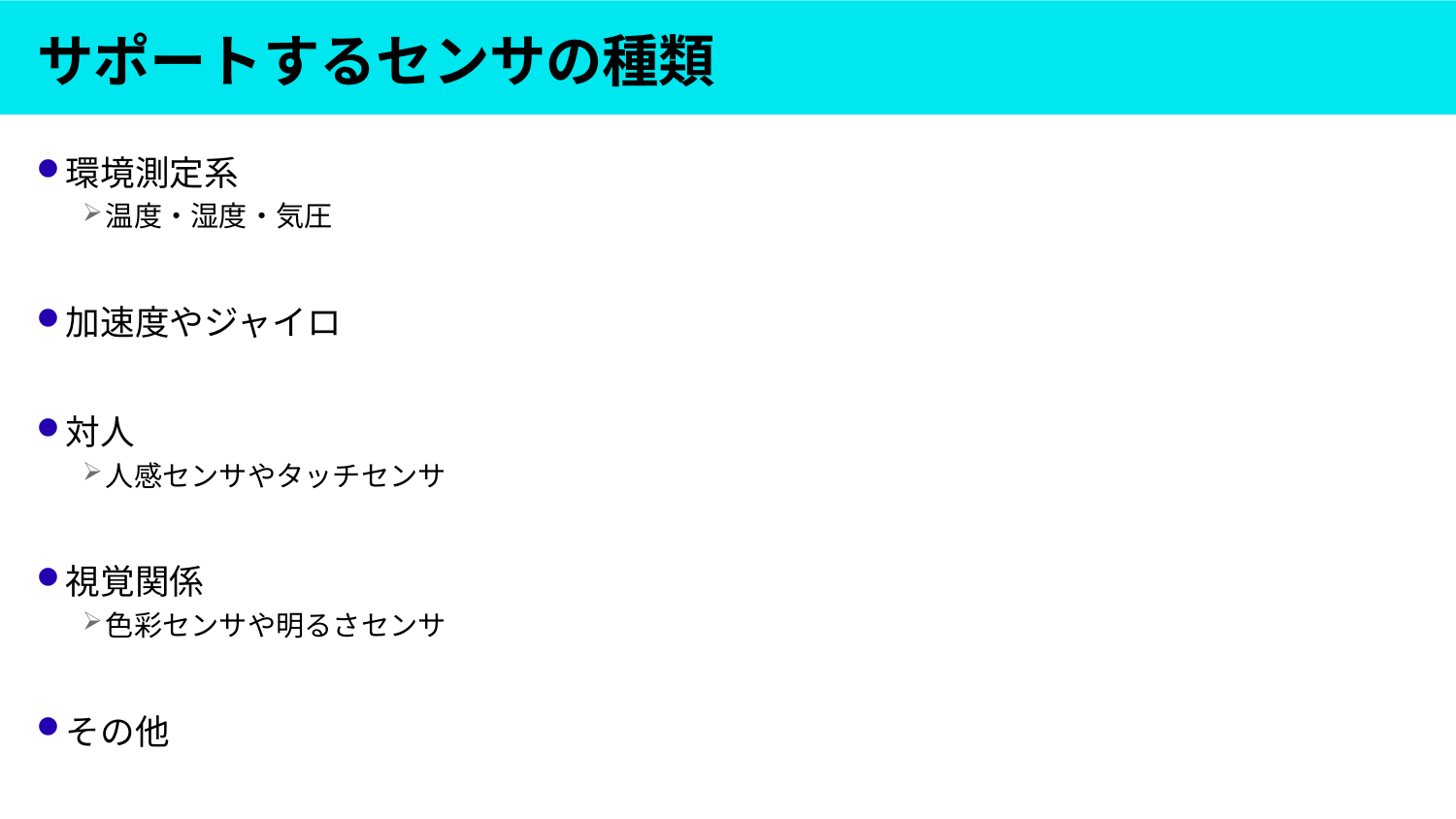

# サポートするセンサの種類
環境測定系
温度・湿度・気圧

加速度やジャイロ

対人
人感センサやタッチセンサ

視覚関係
色彩センサや明るさセンサ

その他